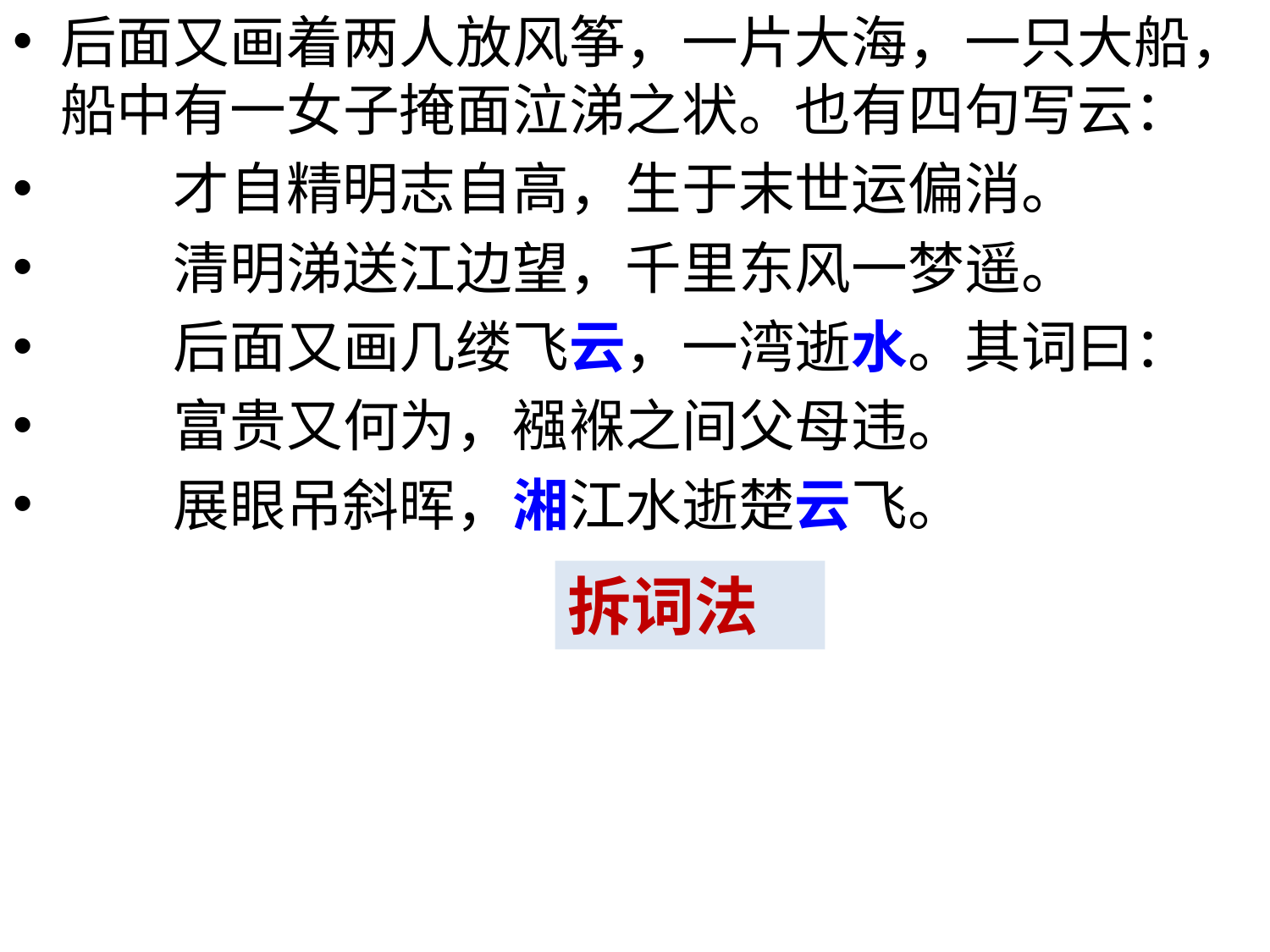

后面又画着两人放风筝，一片大海，一只大船，船中有一女子掩面泣涕之状。也有四句写云：
　　才自精明志自高，生于末世运偏消。
　　清明涕送江边望，千里东风一梦遥。
　　后面又画几缕飞云，一湾逝水。其词曰：
　　富贵又何为，襁褓之间父母违。
　　展眼吊斜晖，湘江水逝楚云飞。
拆词法